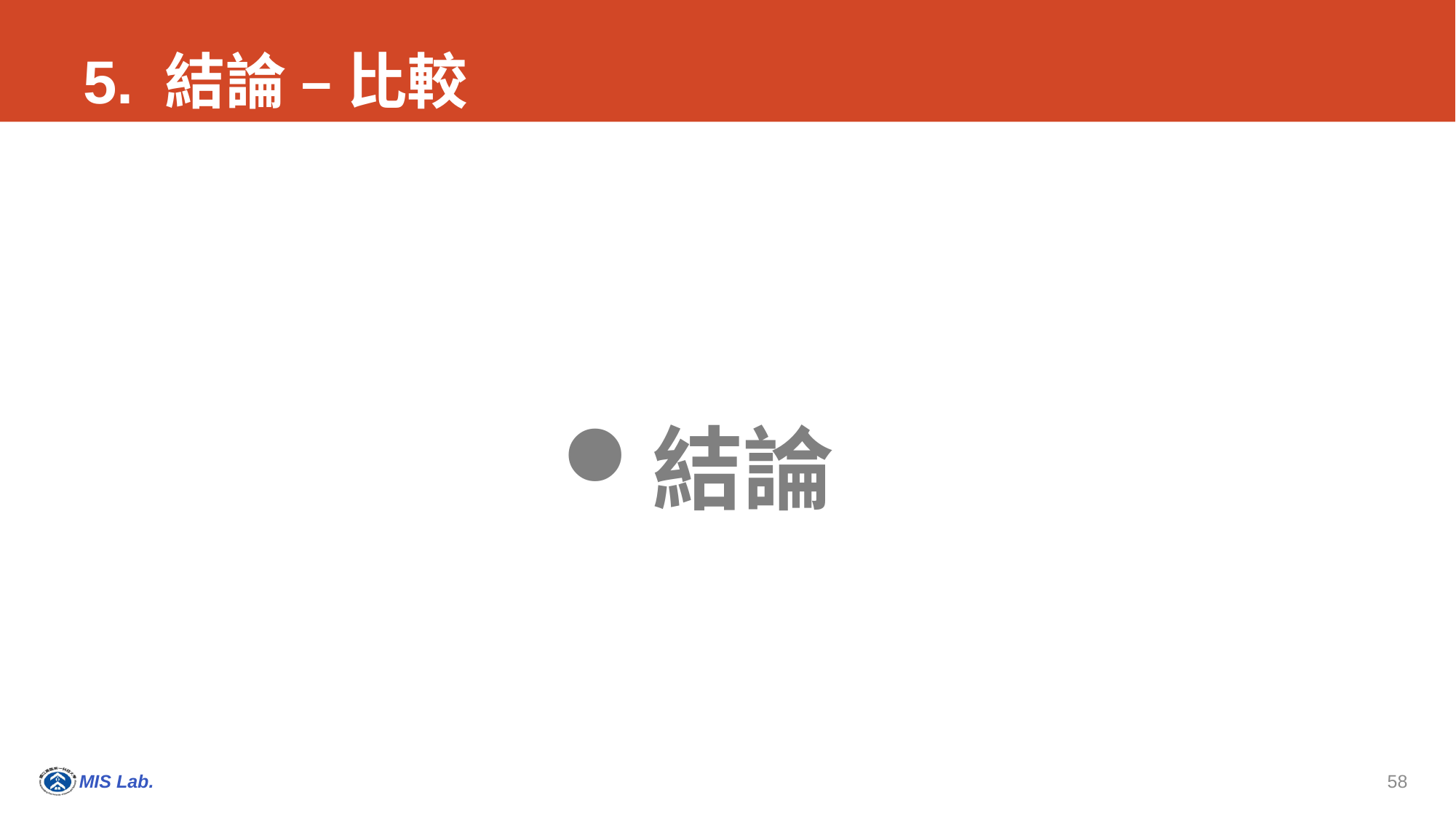

# 5. 結論 – 比較

結論
58